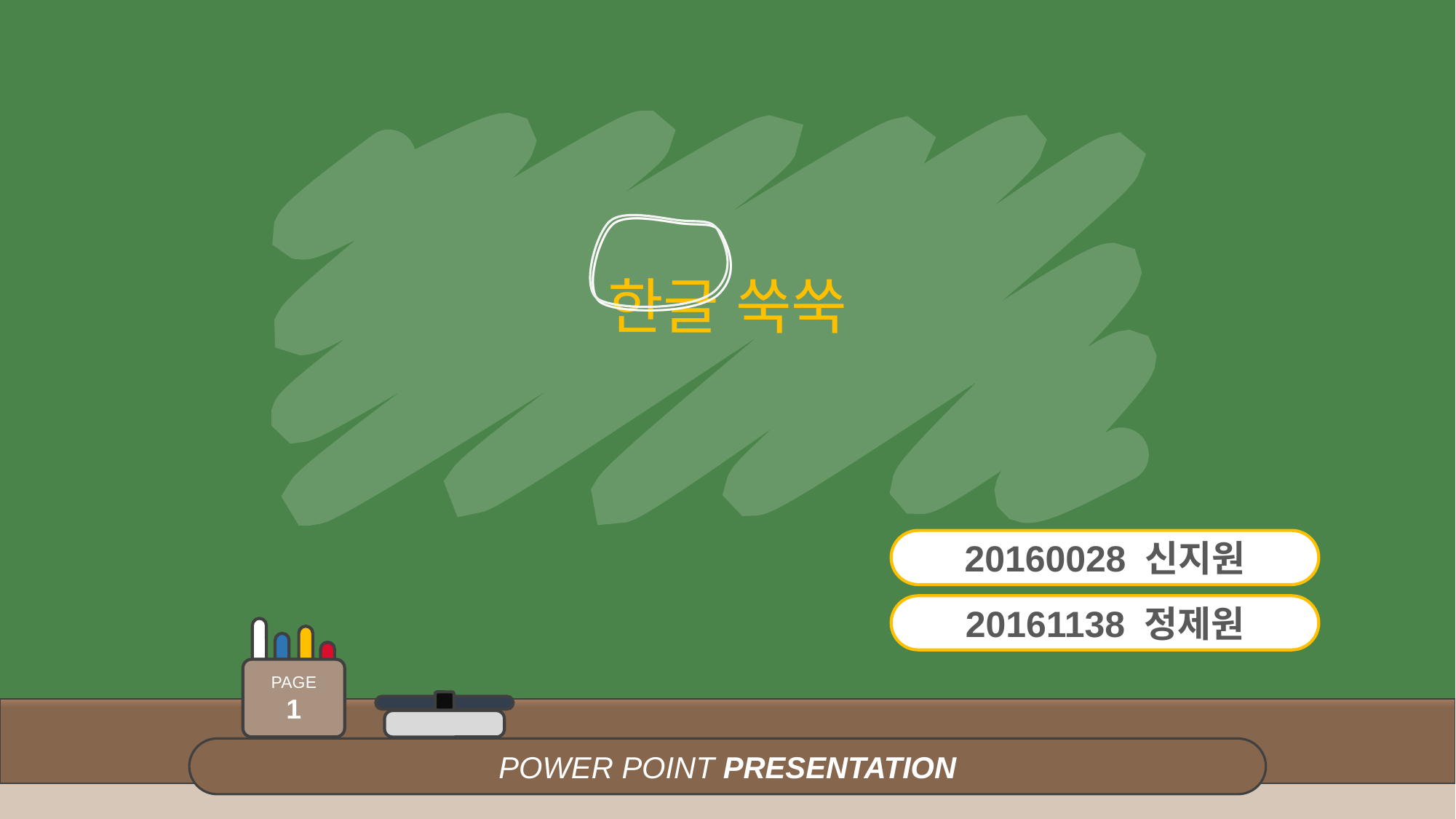

한글 쑥쑥
20160028 신지원
20161138 정제원

PAGE
1

POWER POINT PRESENTATION